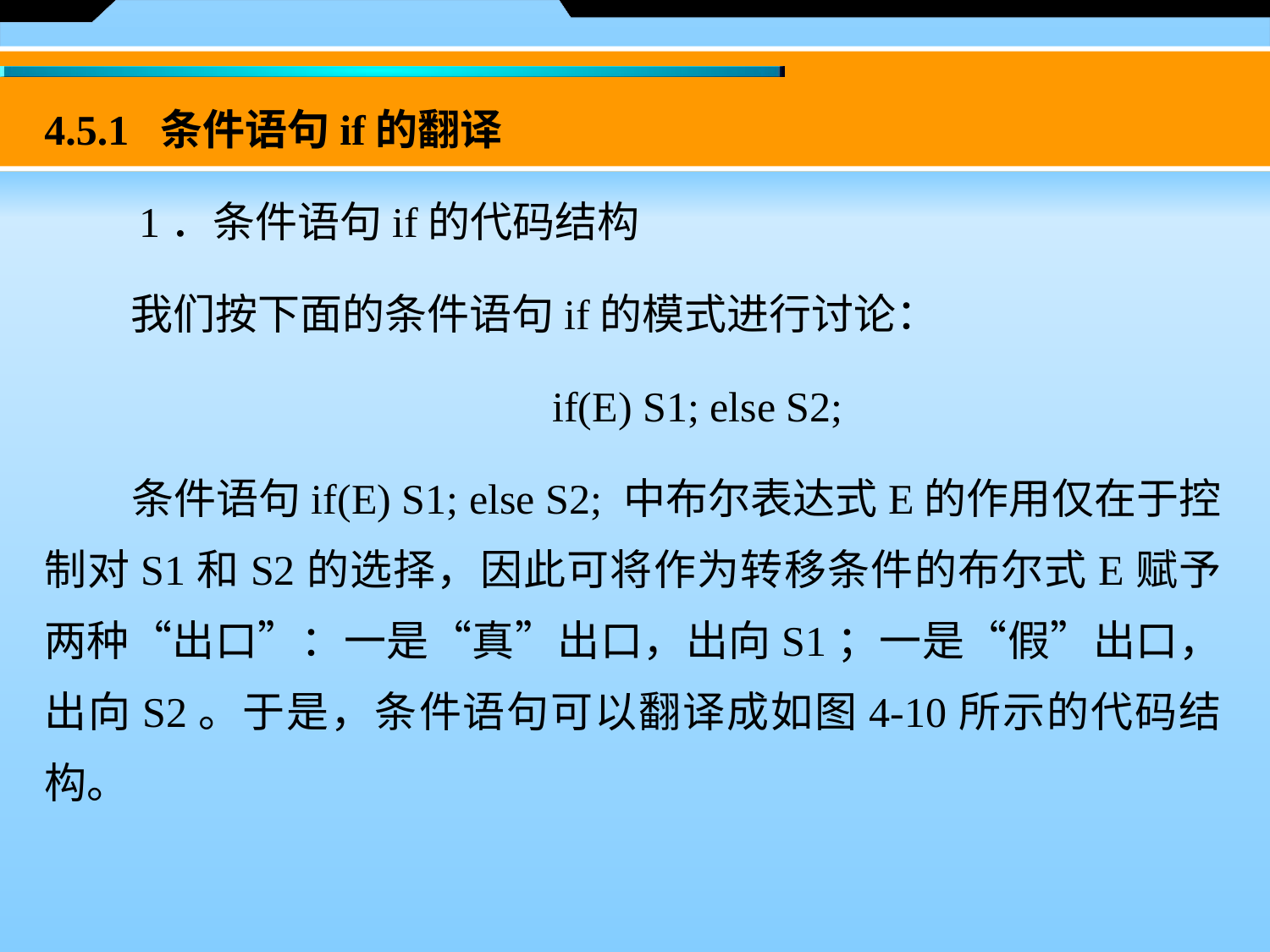

4.5.1  条件语句if的翻译
　　1．条件语句if的代码结构
        我们按下面的条件语句if的模式进行讨论：
		                        if(E) S1; else S2;
        条件语句if(E) S1; else S2; 中布尔表达式E的作用仅在于控制对S1和S2的选择，因此可将作为转移条件的布尔式E赋予两种“出口”：一是“真”出口，出向S1；一是“假”出口，出向S2。于是，条件语句可以翻译成如图4-10所示的代码结构。